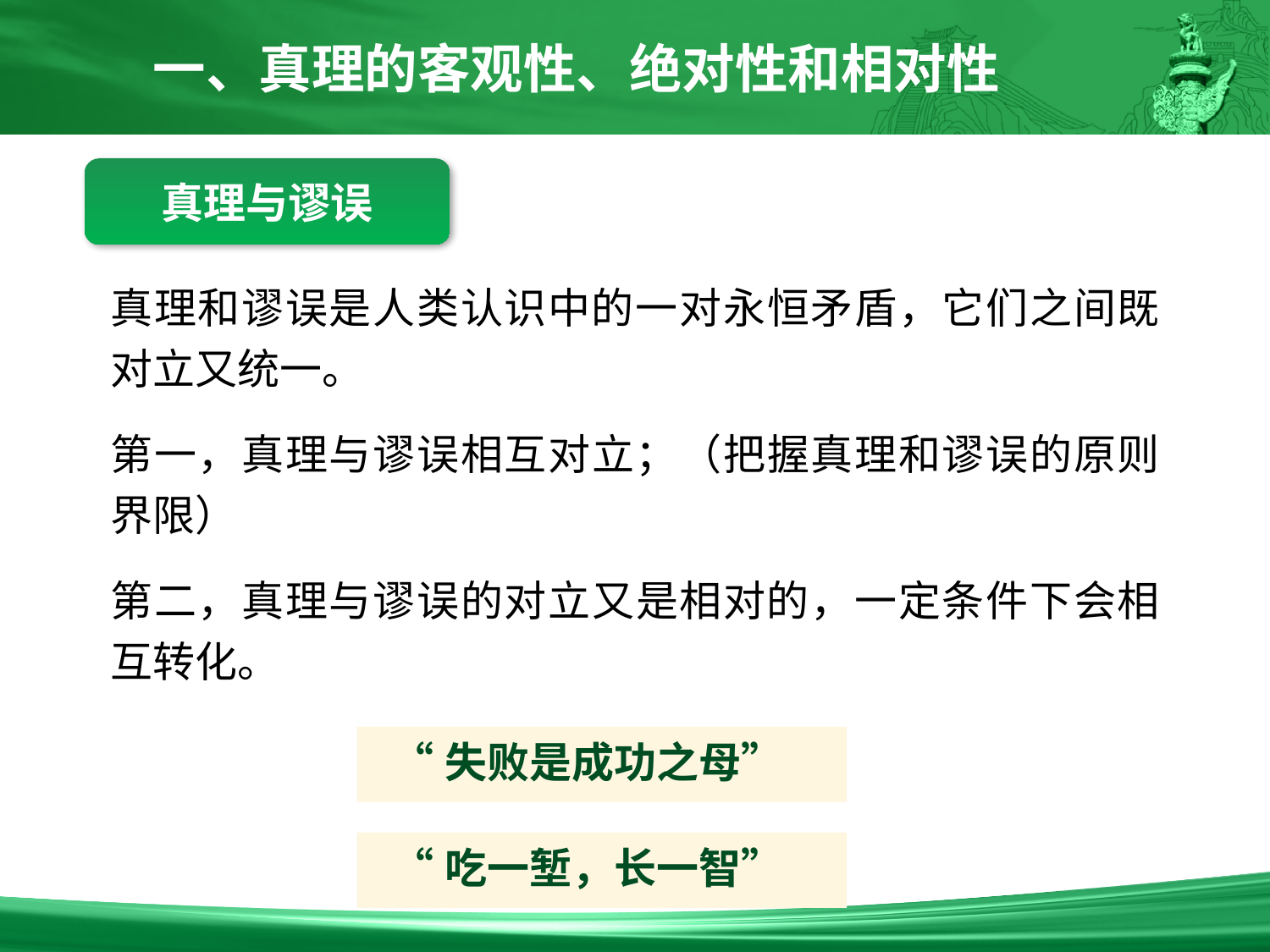

一、真理的客观性、绝对性和相对性
真理与谬误
真理和谬误是人类认识中的一对永恒矛盾，它们之间既对立又统一。
第一，真理与谬误相互对立；（把握真理和谬误的原则界限）
第二，真理与谬误的对立又是相对的，一定条件下会相互转化。
“失败是成功之母”
“吃一堑，长一智”